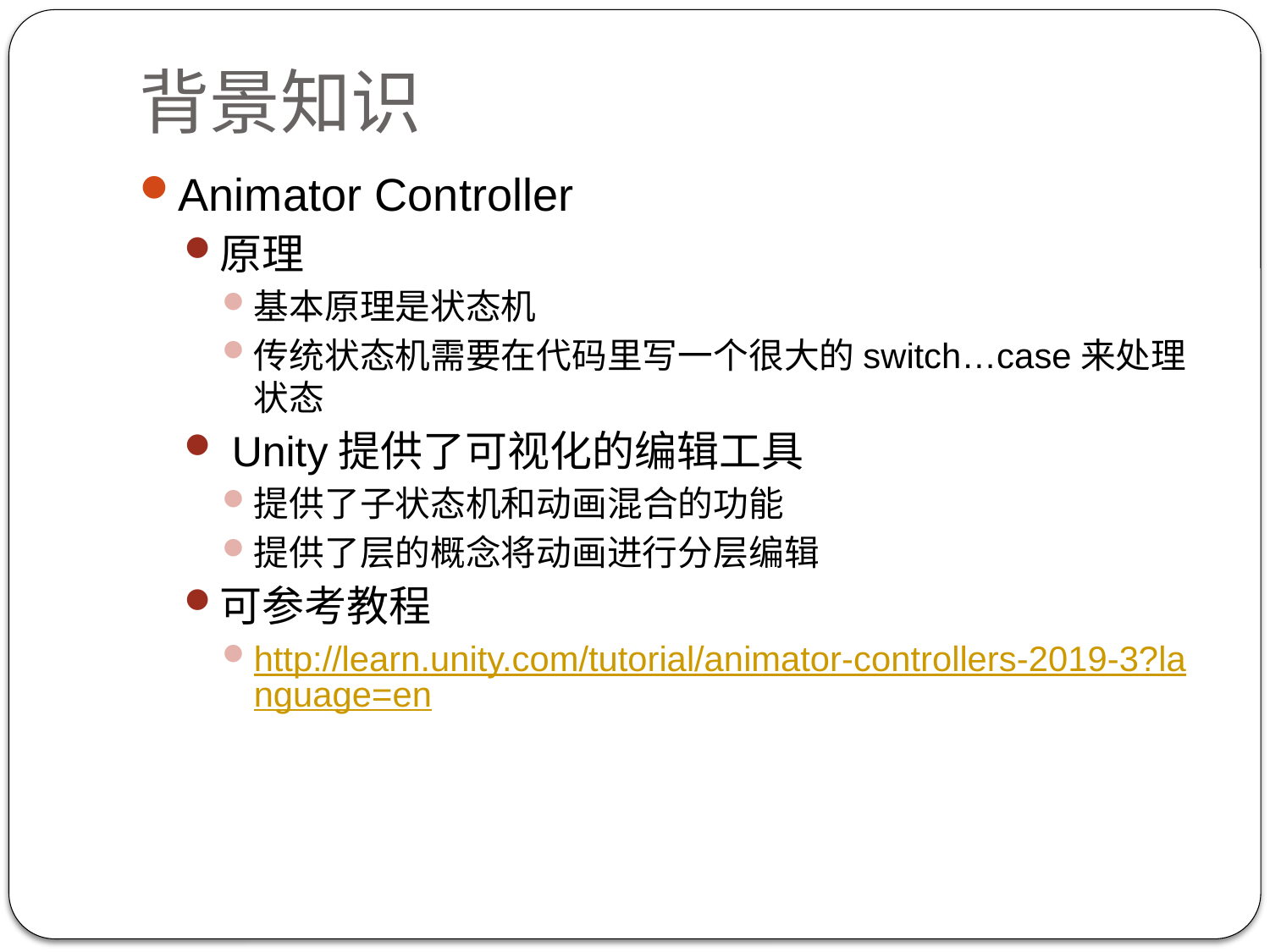

# 背景知识
Animator Controller
原理
基本原理是状态机
传统状态机需要在代码里写一个很大的switch…case来处理状态
 Unity提供了可视化的编辑工具
提供了子状态机和动画混合的功能
提供了层的概念将动画进行分层编辑
可参考教程
http://learn.unity.com/tutorial/animator-controllers-2019-3?language=en